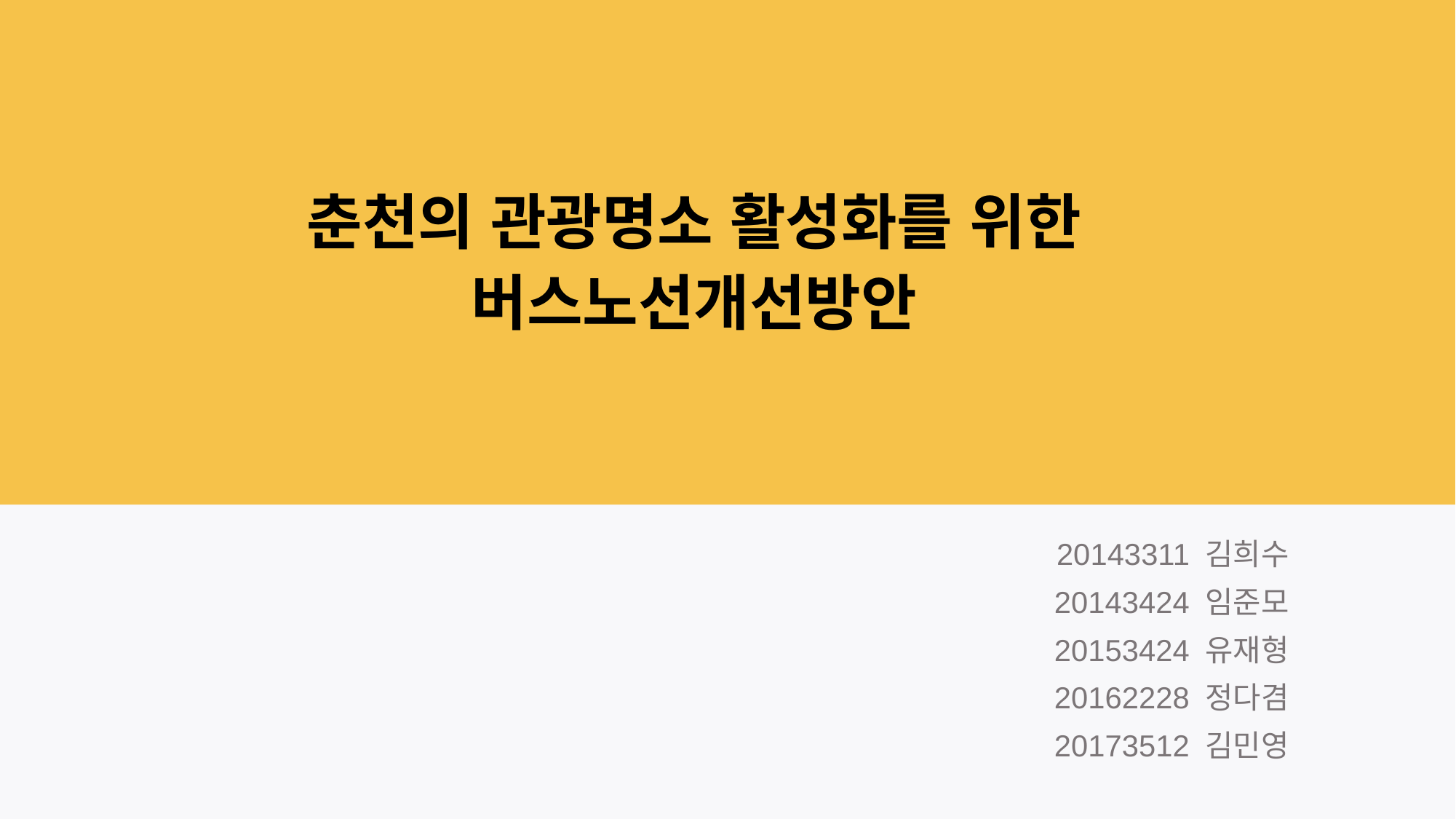

춘천의 관광명소 활성화를 위한
버스노선개선방안

20143311 김희수
20143424 임준모
20153424 유재형
20162228 정다겸
20173512 김민영